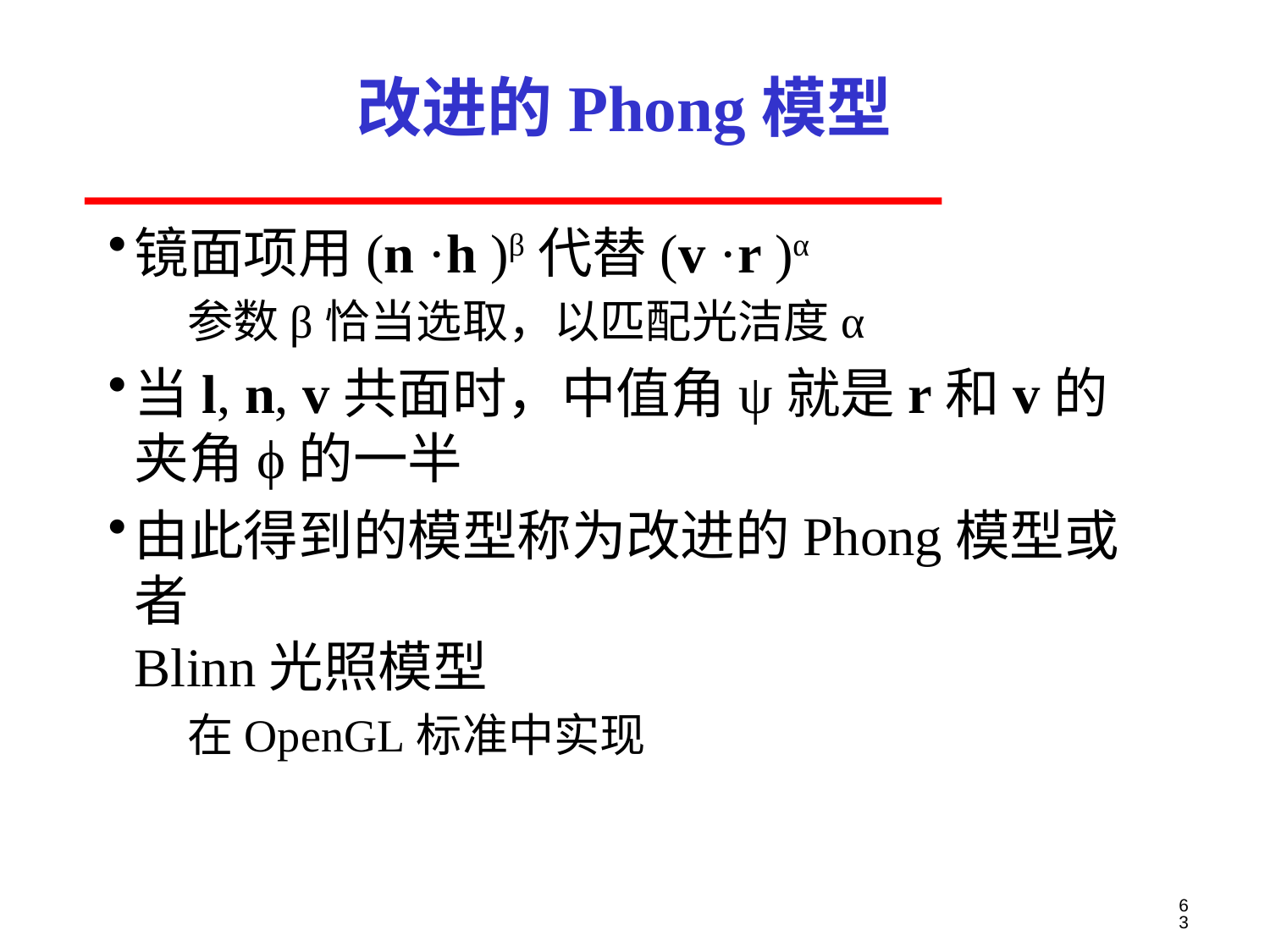

# 改进的Phong模型
镜面项用(n ·h )β代替(v ·r )α
参数β恰当选取，以匹配光洁度α
当l, n, v共面时，中值角ψ就是r和v的夹角ϕ的一半
由此得到的模型称为改进的Phong模型或者
Blinn光照模型
在OpenGL标准中实现
63